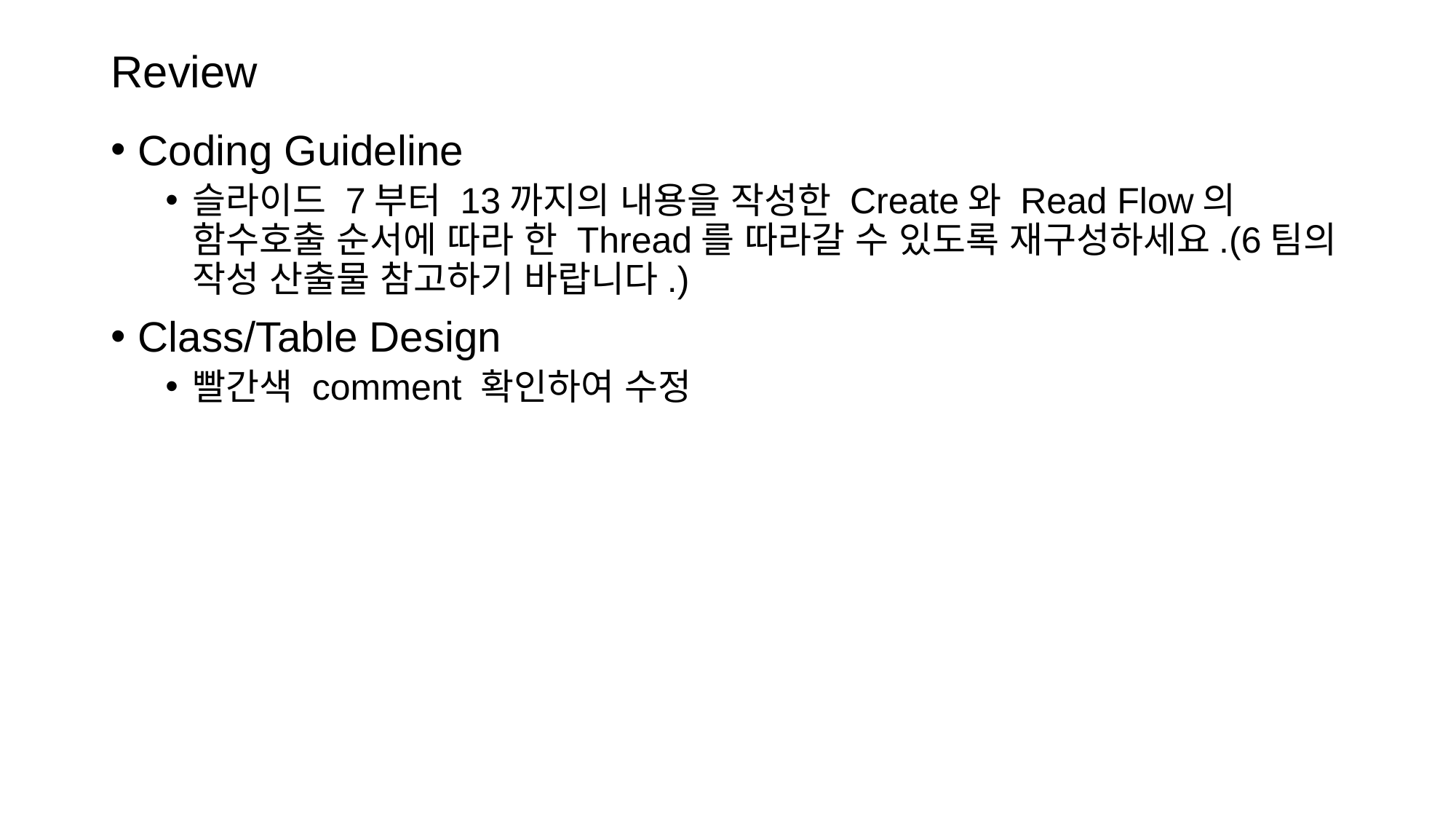

# Review
Coding Guideline
슬라이드 7부터 13까지의 내용을 작성한 Create와 Read Flow의 함수호출 순서에 따라 한 Thread를 따라갈 수 있도록 재구성하세요.(6팀의 작성 산출물 참고하기 바랍니다.)
Class/Table Design
빨간색 comment 확인하여 수정